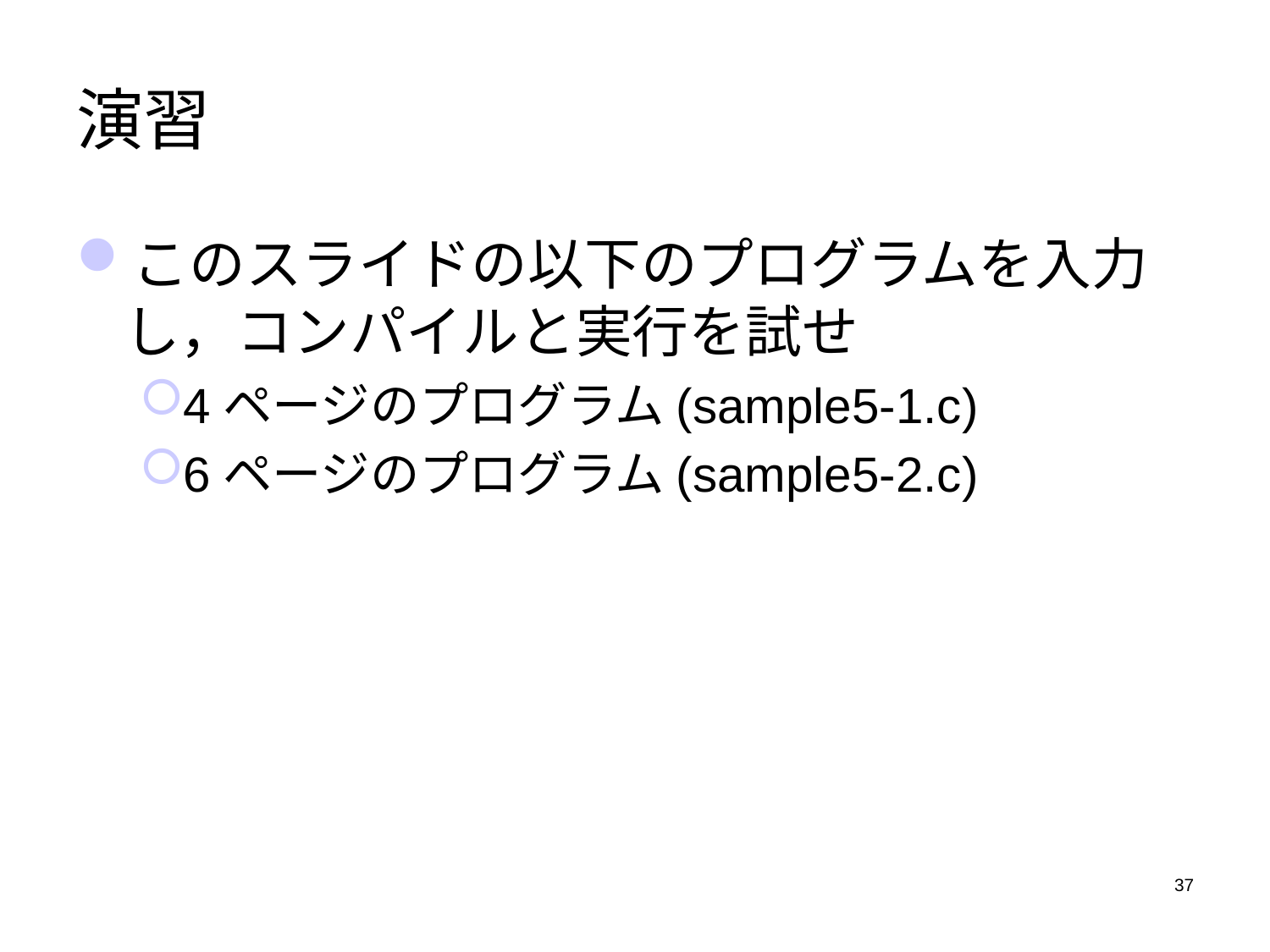

# 演習
このスライドの以下のプログラムを入力し，コンパイルと実行を試せ
4ページのプログラム(sample5-1.c)
6ページのプログラム(sample5-2.c)

37